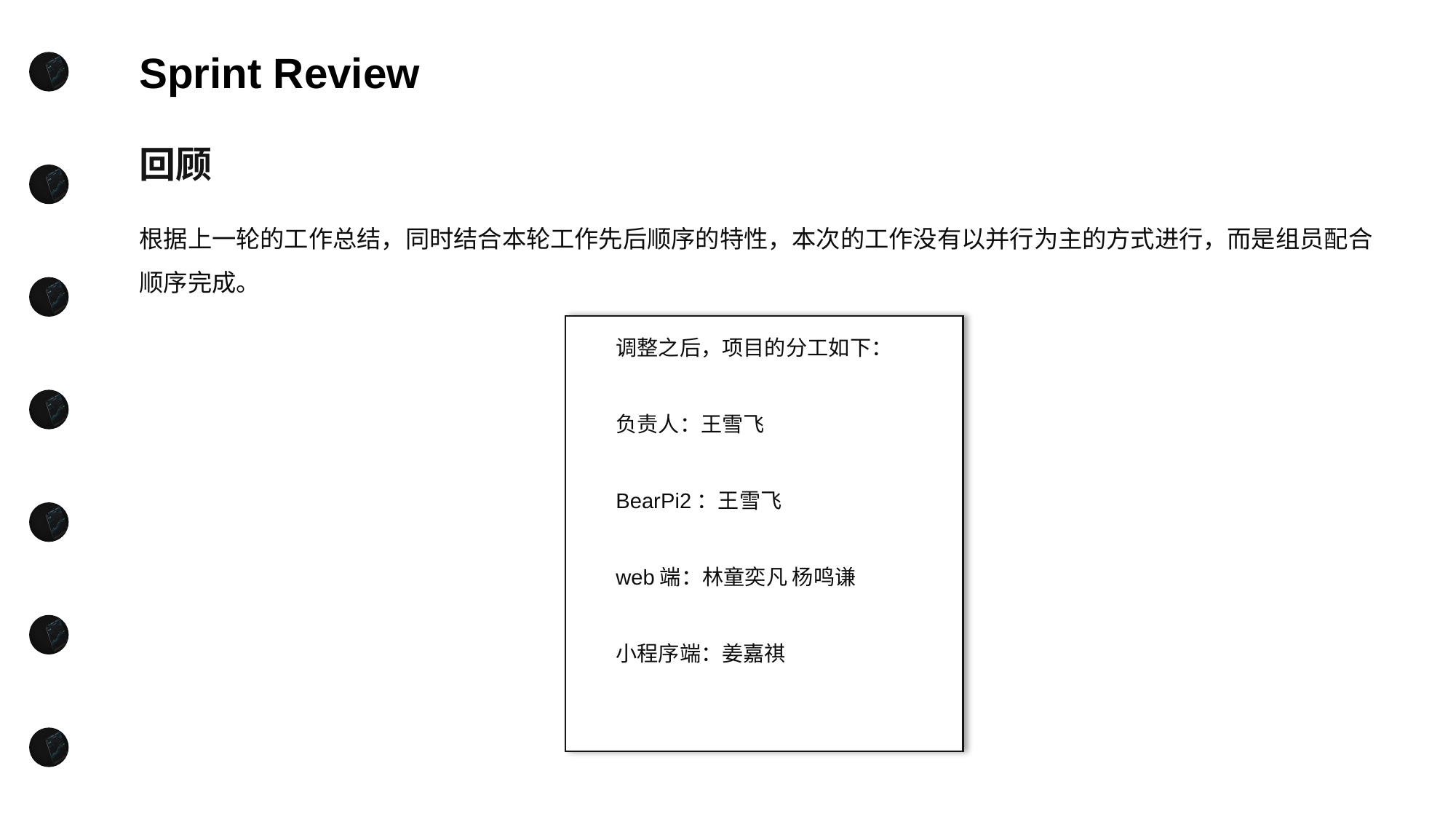

Sprint Review

回顾

根据上一轮的工作总结，同时结合本轮工作先后顺序的特性，本次的工作没有以并行为主的方式进行，而是组员配合顺序完成。

调整之后，项目的分工如下：

负责人：王雪飞

BearPi2：王雪飞

web端：林童奕凡 杨鸣谦

小程序端：姜嘉祺